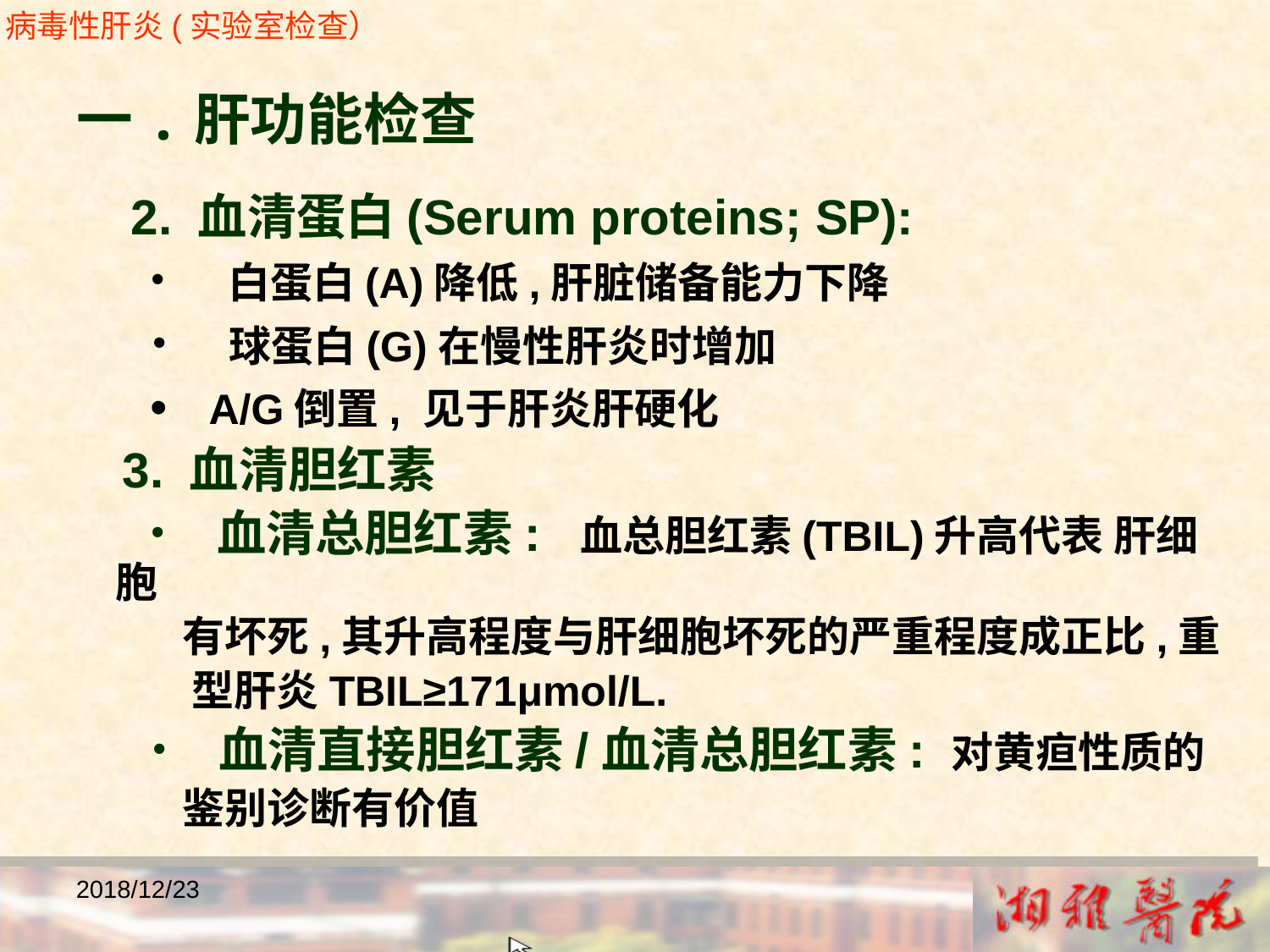

病毒性肝炎(实验室检查）
一.肝功能检查
2. 血清蛋白(Serum proteins; SP):
      •   白蛋白(A)降低,肝脏储备能力下降
      •   球蛋白(G)在慢性肝炎时增加
      •   A/G倒置, 见于肝炎肝硬化
    3. 血清胆红素
      •  血清总胆红素:  血总胆红素(TBIL)升高代表 肝细胞
           有坏死,其升高程度与肝细胞坏死的严重程度成正比,重
            型肝炎TBIL≥171μmol/L.
      •  血清直接胆红素/血清总胆红素: 对黄疸性质的
           鉴别诊断有价值

2018/12/23